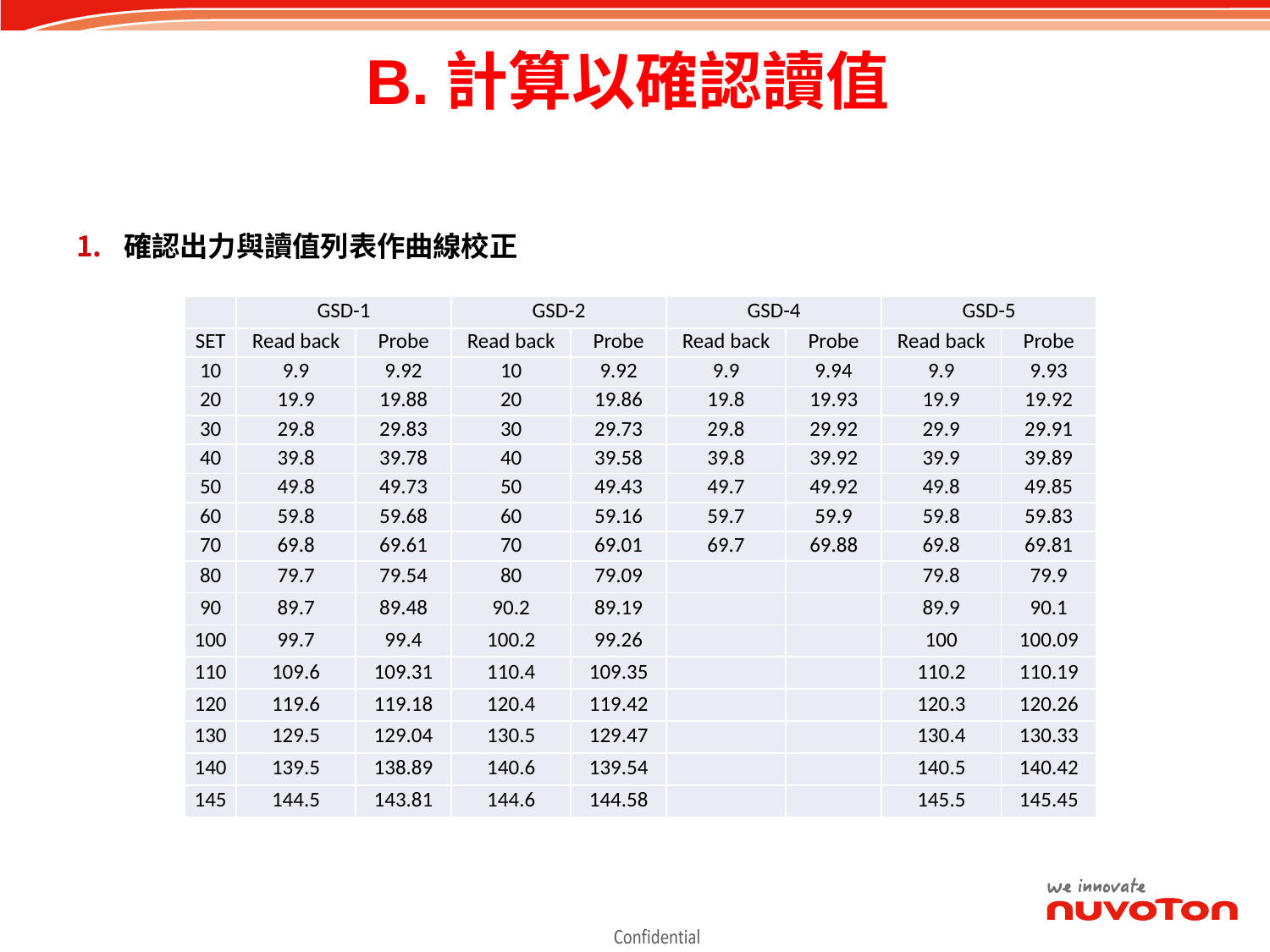

# B.計算以確認讀值
確認出力與讀值列表作曲線校正
|  | GSD-1 |  | GSD-2 |  | GSD-4 |  | GSD-5 |  |
| --- | --- | --- | --- | --- | --- | --- | --- | --- |
| SET | Read back | Probe | Read back | Probe | Read back | Probe | Read back | Probe |
| 10 | 9.9 | 9.92 | 10 | 9.92 | 9.9 | 9.94 | 9.9 | 9.93 |
| 20 | 19.9 | 19.88 | 20 | 19.86 | 19.8 | 19.93 | 19.9 | 19.92 |
| 30 | 29.8 | 29.83 | 30 | 29.73 | 29.8 | 29.92 | 29.9 | 29.91 |
| 40 | 39.8 | 39.78 | 40 | 39.58 | 39.8 | 39.92 | 39.9 | 39.89 |
| 50 | 49.8 | 49.73 | 50 | 49.43 | 49.7 | 49.92 | 49.8 | 49.85 |
| 60 | 59.8 | 59.68 | 60 | 59.16 | 59.7 | 59.9 | 59.8 | 59.83 |
| 70 | 69.8 | 69.61 | 70 | 69.01 | 69.7 | 69.88 | 69.8 | 69.81 |
| 80 | 79.7 | 79.54 | 80 | 79.09 |  |  | 79.8 | 79.9 |
| 90 | 89.7 | 89.48 | 90.2 | 89.19 |  |  | 89.9 | 90.1 |
| 100 | 99.7 | 99.4 | 100.2 | 99.26 |  |  | 100 | 100.09 |
| 110 | 109.6 | 109.31 | 110.4 | 109.35 |  |  | 110.2 | 110.19 |
| 120 | 119.6 | 119.18 | 120.4 | 119.42 |  |  | 120.3 | 120.26 |
| 130 | 129.5 | 129.04 | 130.5 | 129.47 |  |  | 130.4 | 130.33 |
| 140 | 139.5 | 138.89 | 140.6 | 139.54 |  |  | 140.5 | 140.42 |
| 145 | 144.5 | 143.81 | 144.6 | 144.58 |  |  | 145.5 | 145.45 |